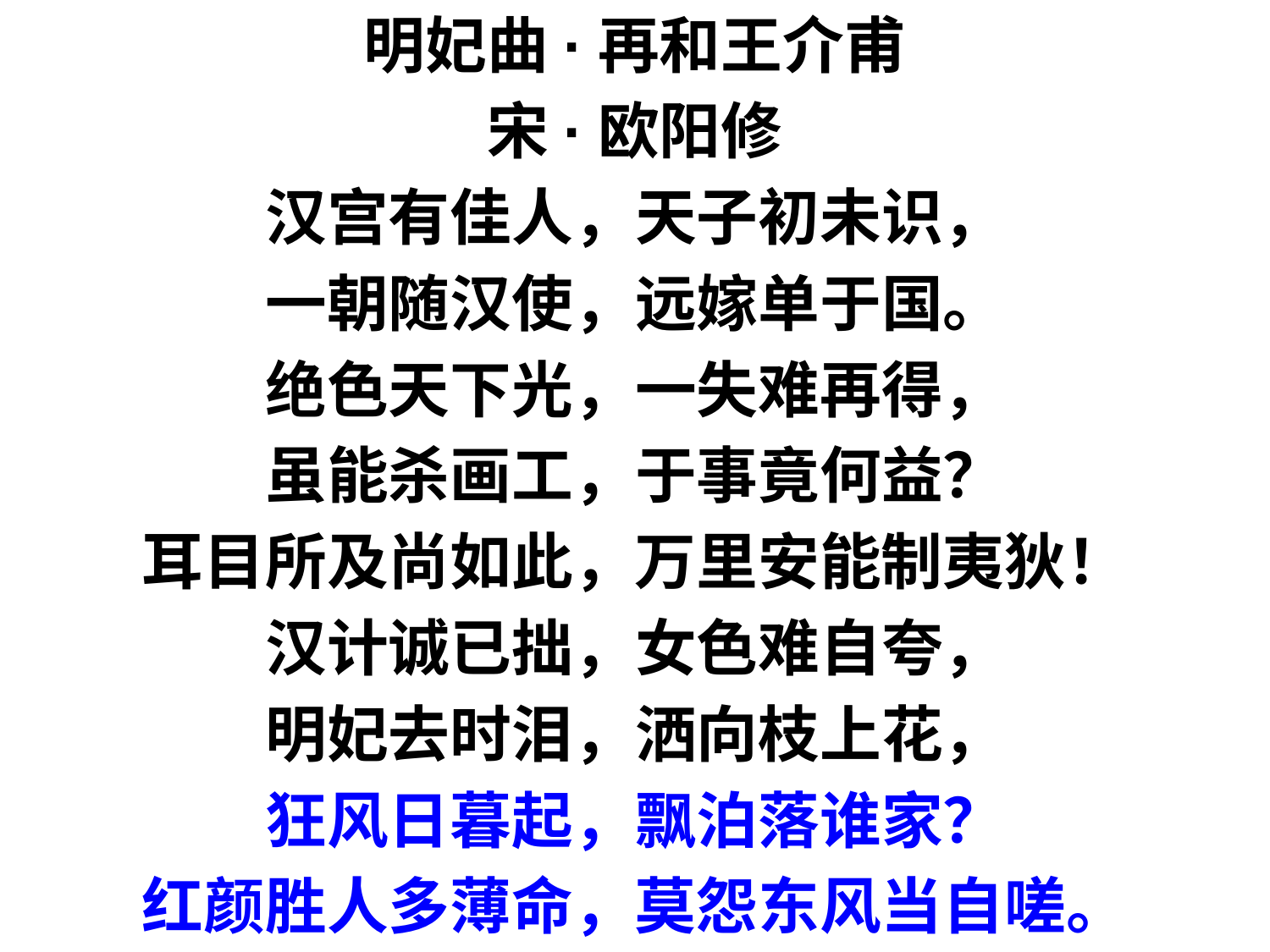

明妃曲·再和王介甫
宋·欧阳修
汉宫有佳人，天子初未识，
一朝随汉使，远嫁单于国。
绝色天下光，一失难再得，
虽能杀画工，于事竟何益？
耳目所及尚如此，万里安能制夷狄！
汉计诚已拙，女色难自夸，
明妃去时泪，洒向枝上花，
狂风日暮起，飘泊落谁家？
红颜胜人多薄命，莫怨东风当自嗟。